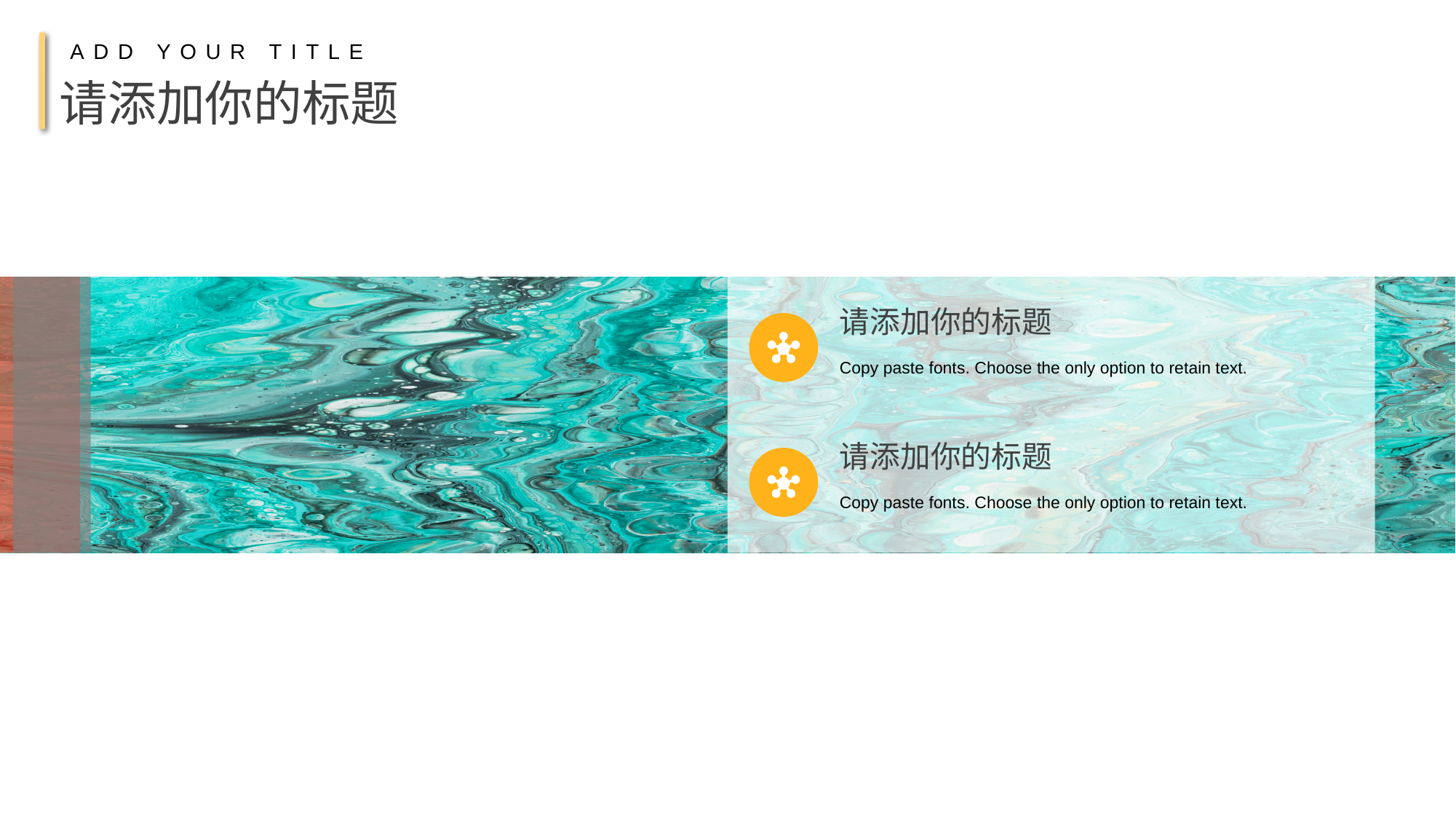

ADD YOUR TITLE
请添加你的标题

请添加你的标题

Copy paste fonts. Choose the only option to retain text.
请添加你的标题

Copy paste fonts. Choose the only option to retain text.